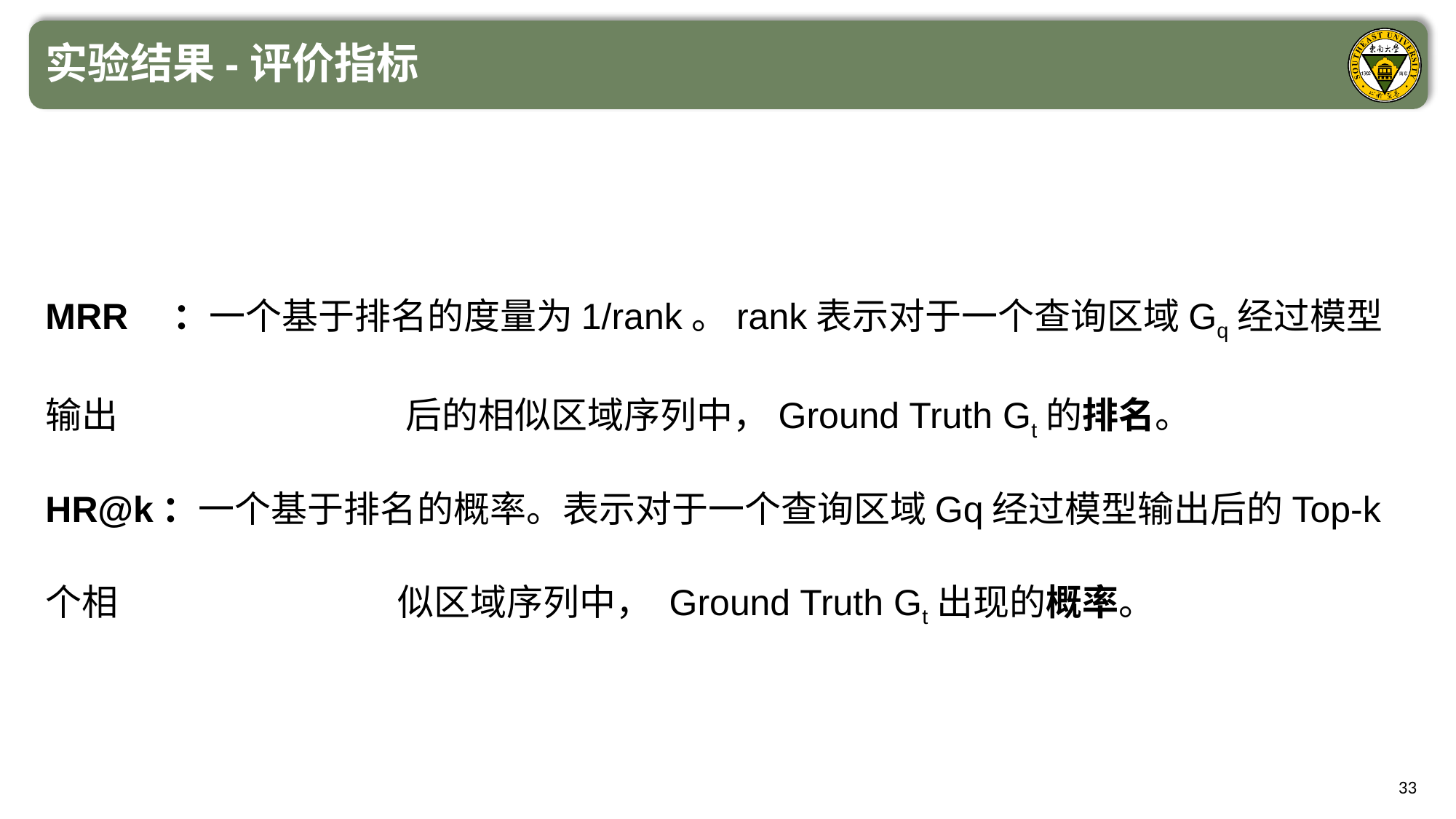

实验结果-评价指标
MRR@：一个基于排名的度量为1/rank。rank表示对于一个查询区域Gq经过模型输出			    后的相似区域序列中，Ground Truth Gt的排名。
HR@k：一个基于排名的概率。表示对于一个查询区域Gq经过模型输出后的Top-k个相			   似区域序列中， Ground Truth Gt出现的概率。
33